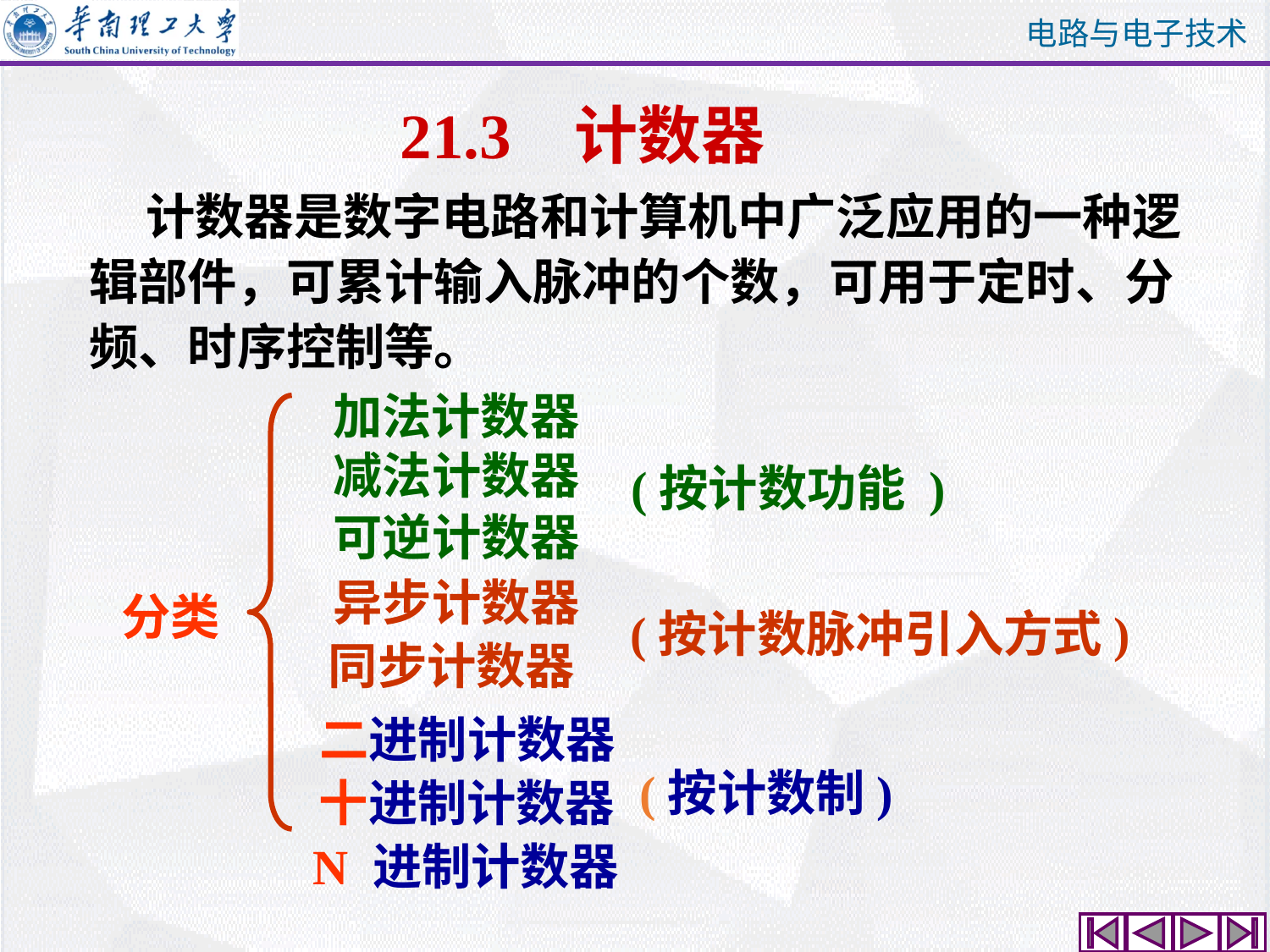

# 21.3   计数器
    计数器是数字电路和计算机中广泛应用的一种逻辑部件，可累计输入脉冲的个数，可用于定时、分频、时序控制等。
加法计数器
减法计数器
可逆计数器
    (按计数功能 )

分类
异步计数器
(按计数脉冲引入方式)
同步计数器
 二进制计数器
十进制计数器
 N 进制计数器
(按计数制)